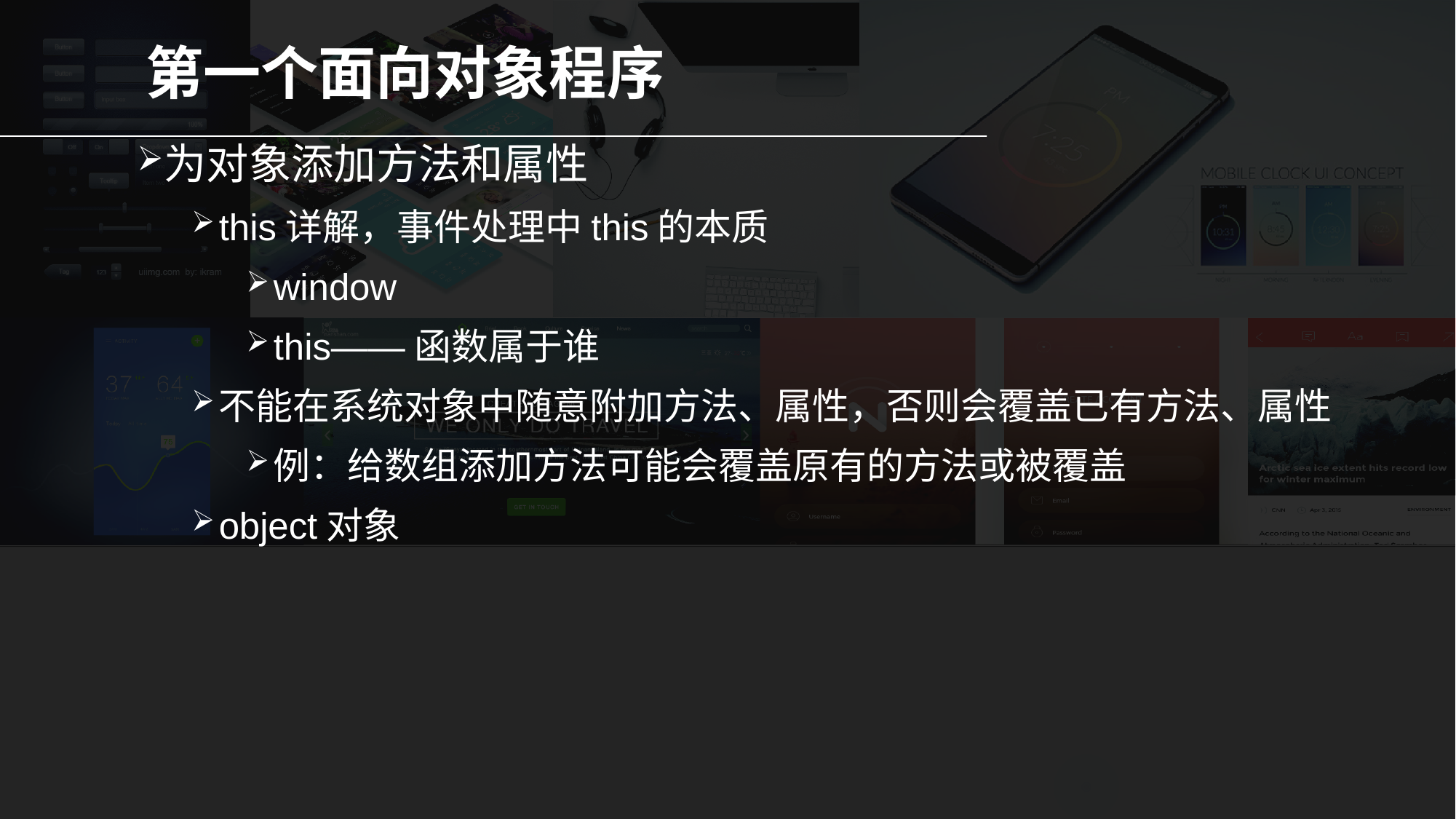

# 第一个面向对象程序
为对象添加方法和属性
this详解，事件处理中this的本质
window
this——函数属于谁
不能在系统对象中随意附加方法、属性，否则会覆盖已有方法、属性
例：给数组添加方法可能会覆盖原有的方法或被覆盖
object对象